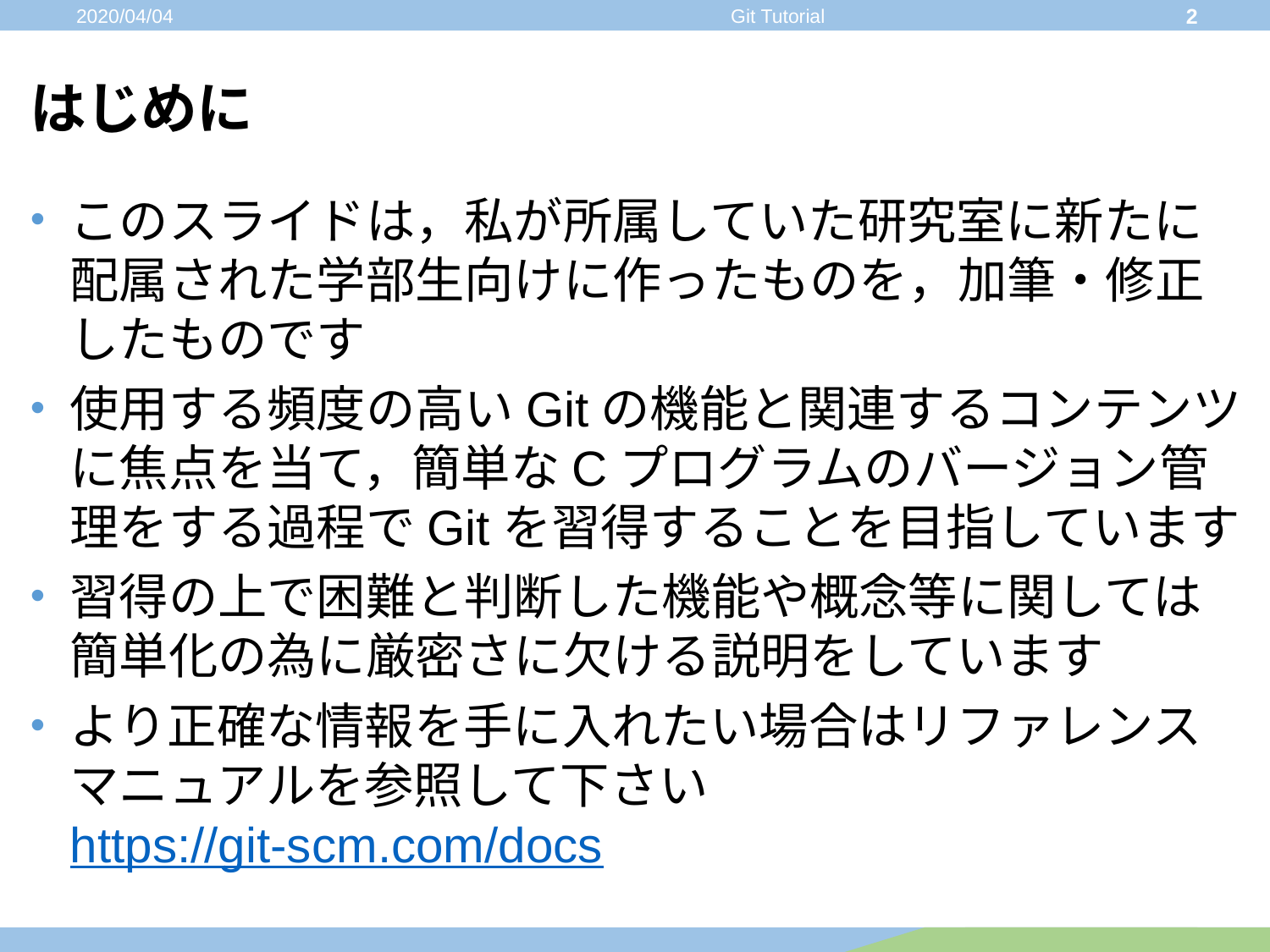

2020/04/04
2
Git Tutorial
# はじめに
このスライドは，私が所属していた研究室に新たに配属された学部生向けに作ったものを，加筆・修正したものです
使用する頻度の高いGitの機能と関連するコンテンツに焦点を当て，簡単なCプログラムのバージョン管理をする過程でGitを習得することを目指しています
習得の上で困難と判断した機能や概念等に関しては
簡単化の為に厳密さに欠ける説明をしています
より正確な情報を手に入れたい場合はリファレンスマニュアルを参照して下さい
https://git-scm.com/docs